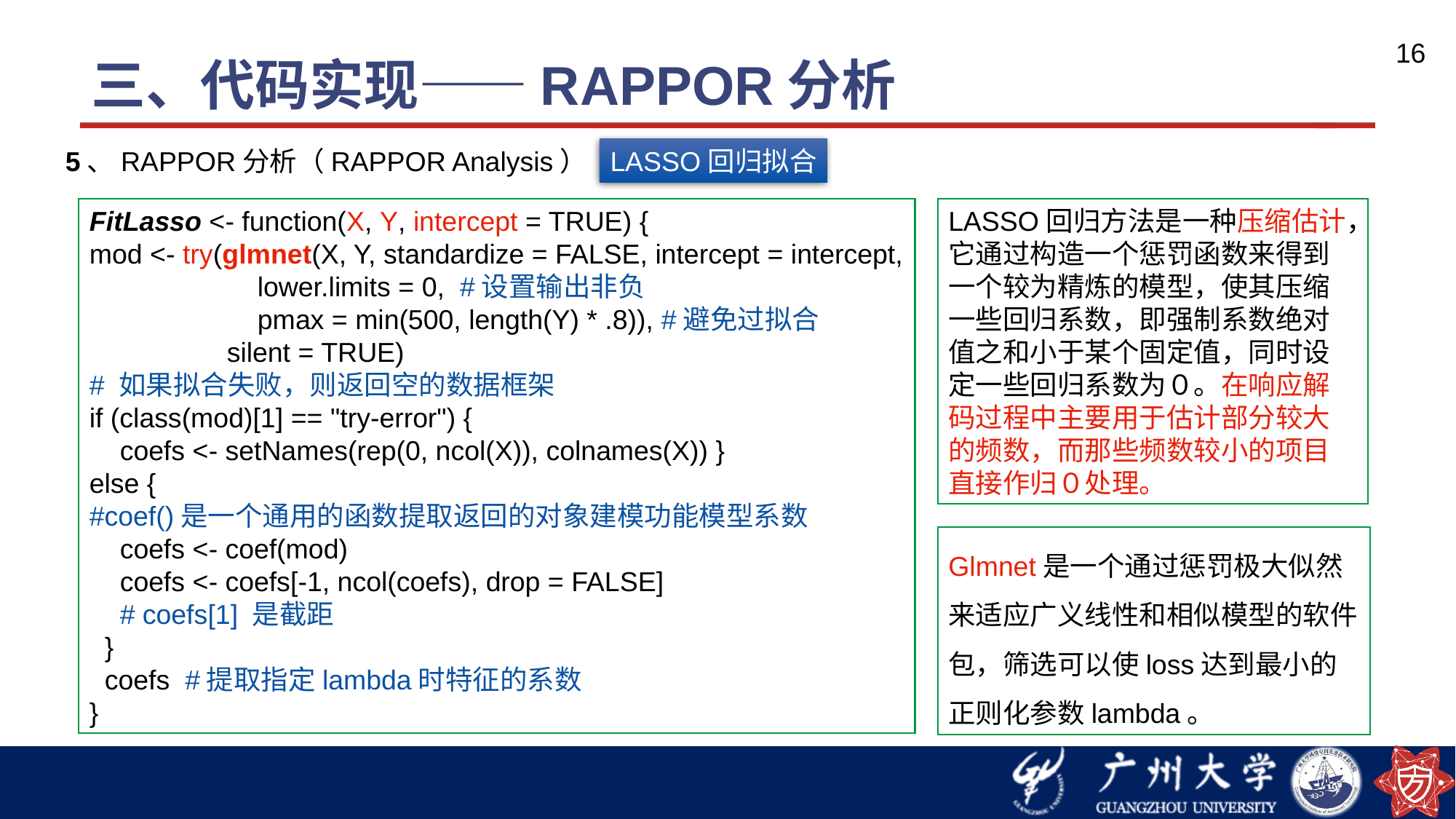

# 三、代码实现——RAPPOR分析
16
5、RAPPOR分析（RAPPOR Analysis）
LASSO回归拟合
FitLasso <- function(X, Y, intercept = TRUE) {
mod <- try(glmnet(X, Y, standardize = FALSE, intercept = intercept,
                      lower.limits = 0,  #设置输出非负
                      pmax = min(500, length(Y) * .8)), #避免过拟合
                  silent = TRUE)
# 如果拟合失败，则返回空的数据框架
if (class(mod)[1] == "try-error") {
    coefs <- setNames(rep(0, ncol(X)), colnames(X)) }
else {
#coef()是一个通用的函数提取返回的对象建模功能模型系数
    coefs <- coef(mod)
    coefs <- coefs[-1, ncol(coefs), drop = FALSE]
    # coefs[1] 是截距
  }
  coefs  #提取指定lambda时特征的系数
}
LASSO回归方法是一种压缩估计，它通过构造一个惩罚函数来得到一个较为精炼的模型，使其压缩一些回归系数，即强制系数绝对值之和小于某个固定值，同时设定一些回归系数为０。在响应解码过程中主要用于估计部分较大的频数，而那些频数较小的项目直接作归０处理。
Glmnet是一个通过惩罚极大似然来适应广义线性和相似模型的软件包，筛选可以使loss达到最小的正则化参数lambda。